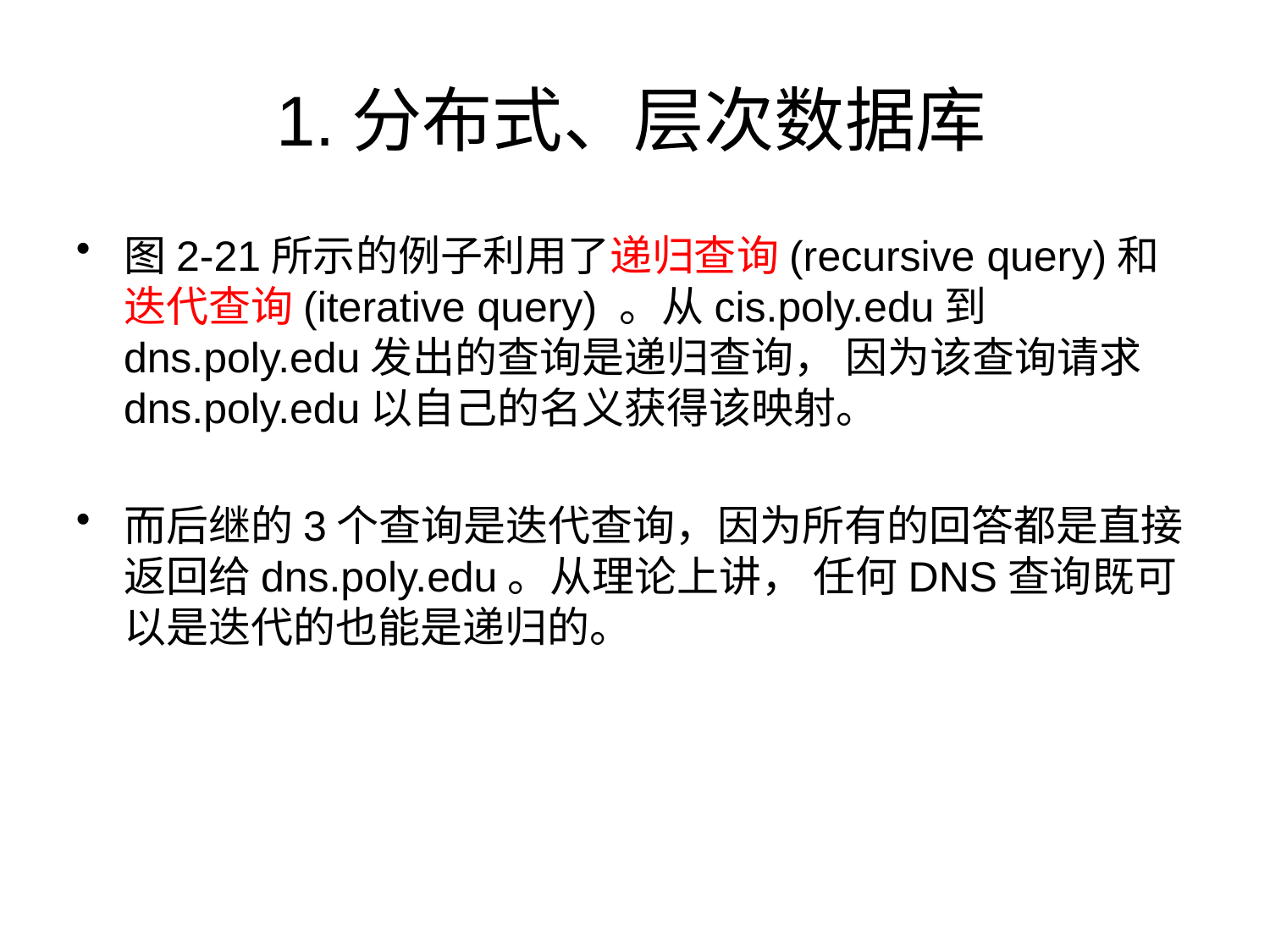

# 1.分布式、层次数据库
图2-21所示的例子利用了递归查询(recursive query)和迭代查询(iterative query) 。从cis.poly.edu到dns.poly.edu发出的查询是递归查询， 因为该查询请求dns.poly.edu以自己的名义获得该映射。

而后继的3个查询是迭代查询，因为所有的回答都是直接返回给dns.poly.edu。从理论上讲， 任何DNS查询既可以是迭代的也能是递归的。